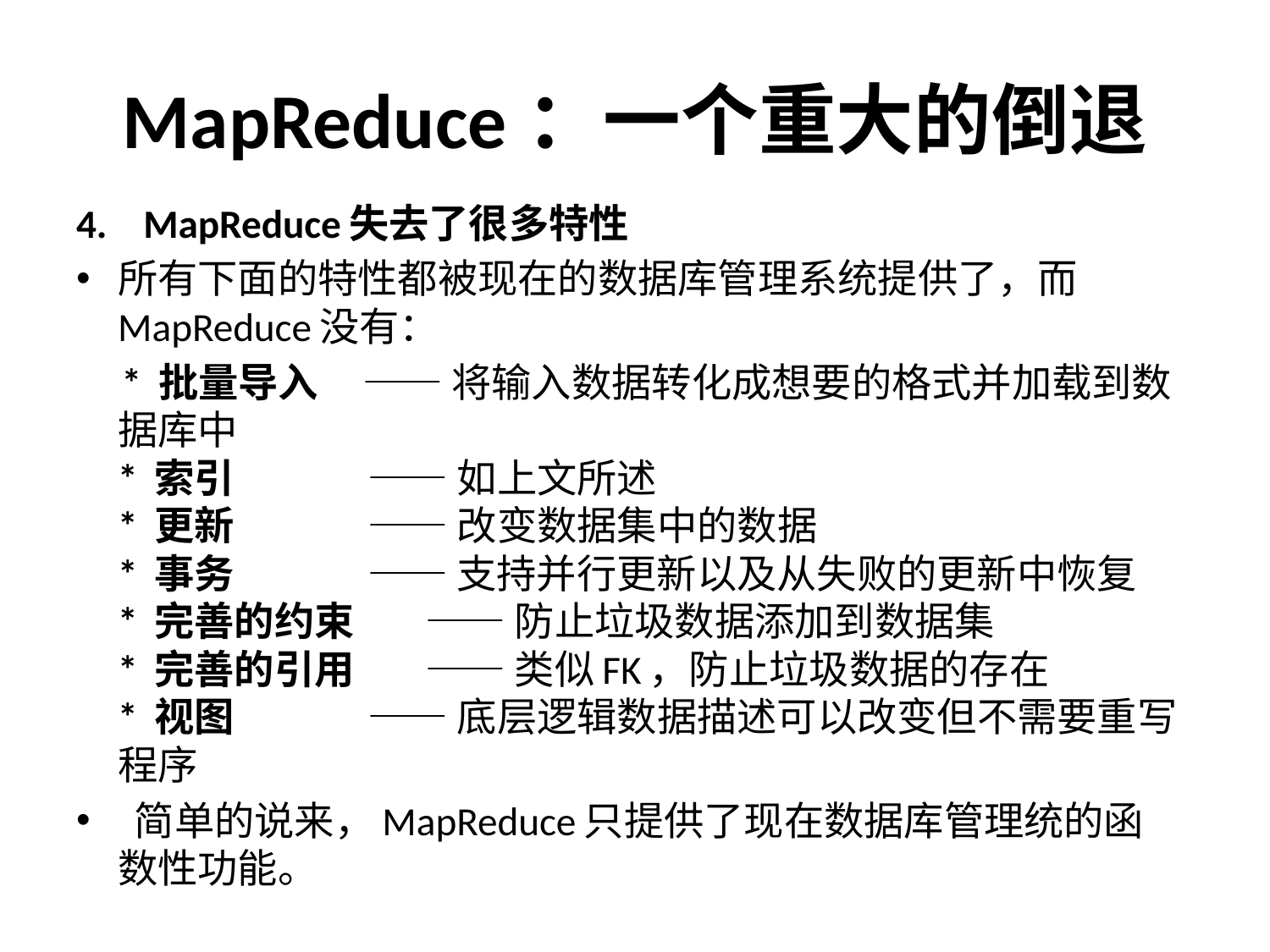

# MapReduce：一个重大的倒退
4.    MapReduce失去了很多特性
所有下面的特性都被现在的数据库管理系统提供了，而MapReduce没有：
     * 批量导入     —— 将输入数据转化成想要的格式并加载到数据库中
* 索引               —— 如上文所述
* 更新               —— 改变数据集中的数据
* 事务               —— 支持并行更新以及从失败的更新中恢复
* 完善的约束        —— 防止垃圾数据添加到数据集
* 完善的引用        —— 类似FK，防止垃圾数据的存在
* 视图               —— 底层逻辑数据描述可以改变但不需要重写程序
 简单的说来，MapReduce只提供了现在数据库管理统的函数性功能。